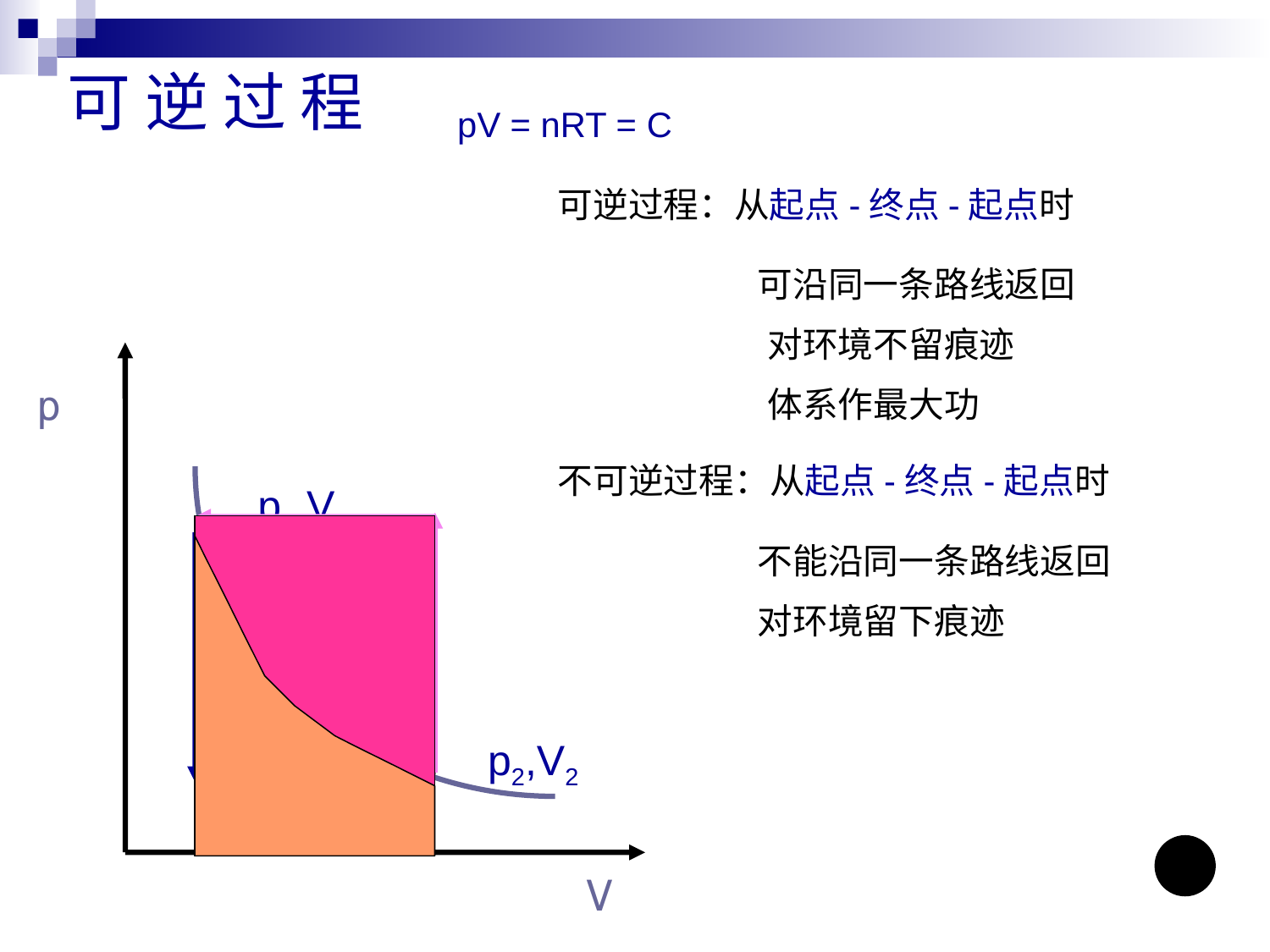

可 逆 过 程
pV = nRT = C
可逆过程：从起点-终点-起点时
可沿同一条路线返回
对环境不留痕迹

p
体系作最大功
不可逆过程：从起点-终点-起点时

p1,V1

不能沿同一条路线返回

对环境留下痕迹

p2,V2

V